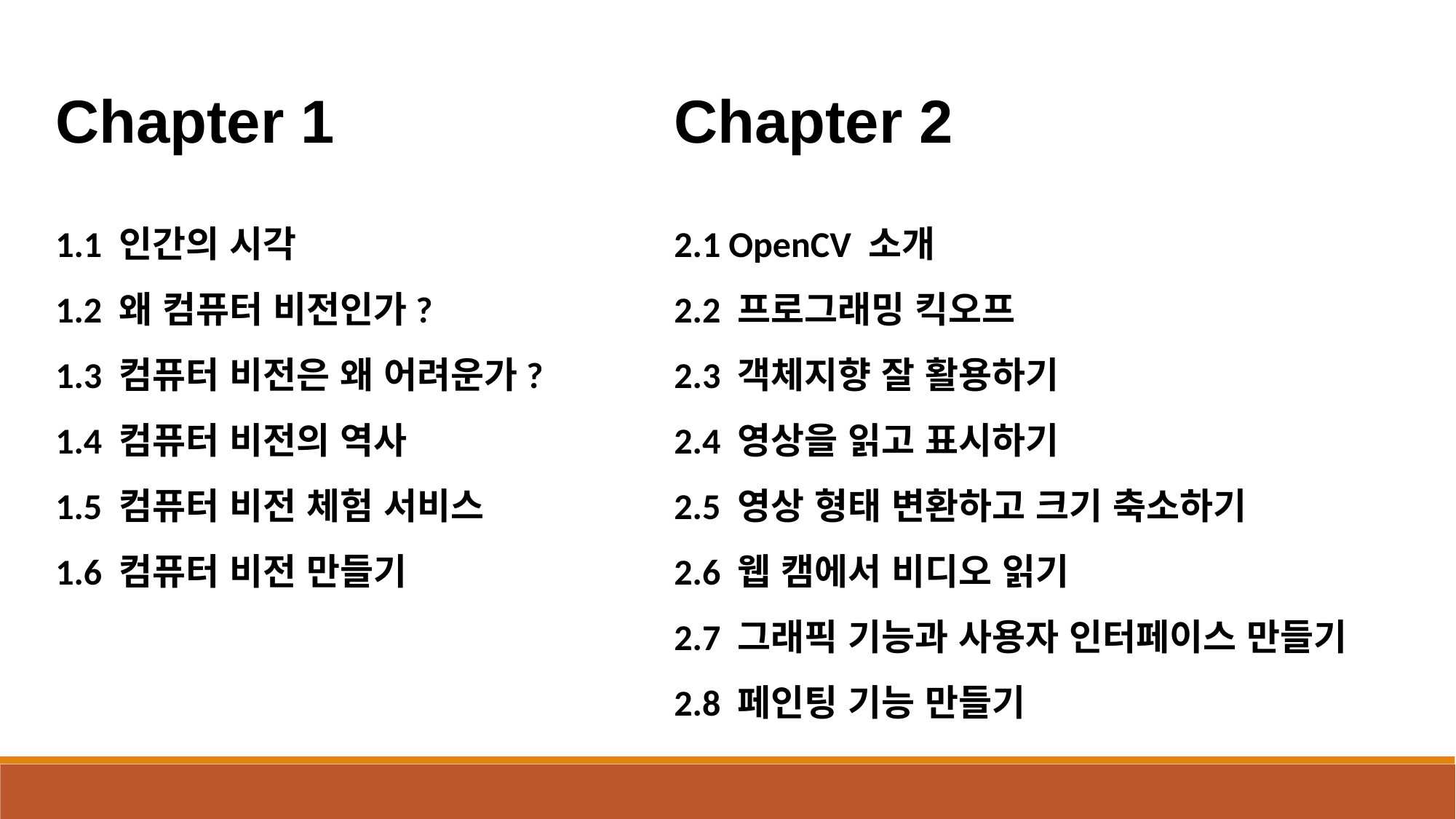

Chapter 1

1.1 인간의 시각
1.2 왜 컴퓨터 비전인가?
1.3 컴퓨터 비전은 왜 어려운가?
1.4 컴퓨터 비전의 역사
1.5 컴퓨터 비전 체험 서비스
1.6 컴퓨터 비전 만들기
Chapter 2

2.1 OpenCV 소개
2.2 프로그래밍 킥오프
2.3 객체지향 잘 활용하기
2.4 영상을 읽고 표시하기
2.5 영상 형태 변환하고 크기 축소하기
2.6 웹 캠에서 비디오 읽기
2.7 그래픽 기능과 사용자 인터페이스 만들기
2.8 페인팅 기능 만들기